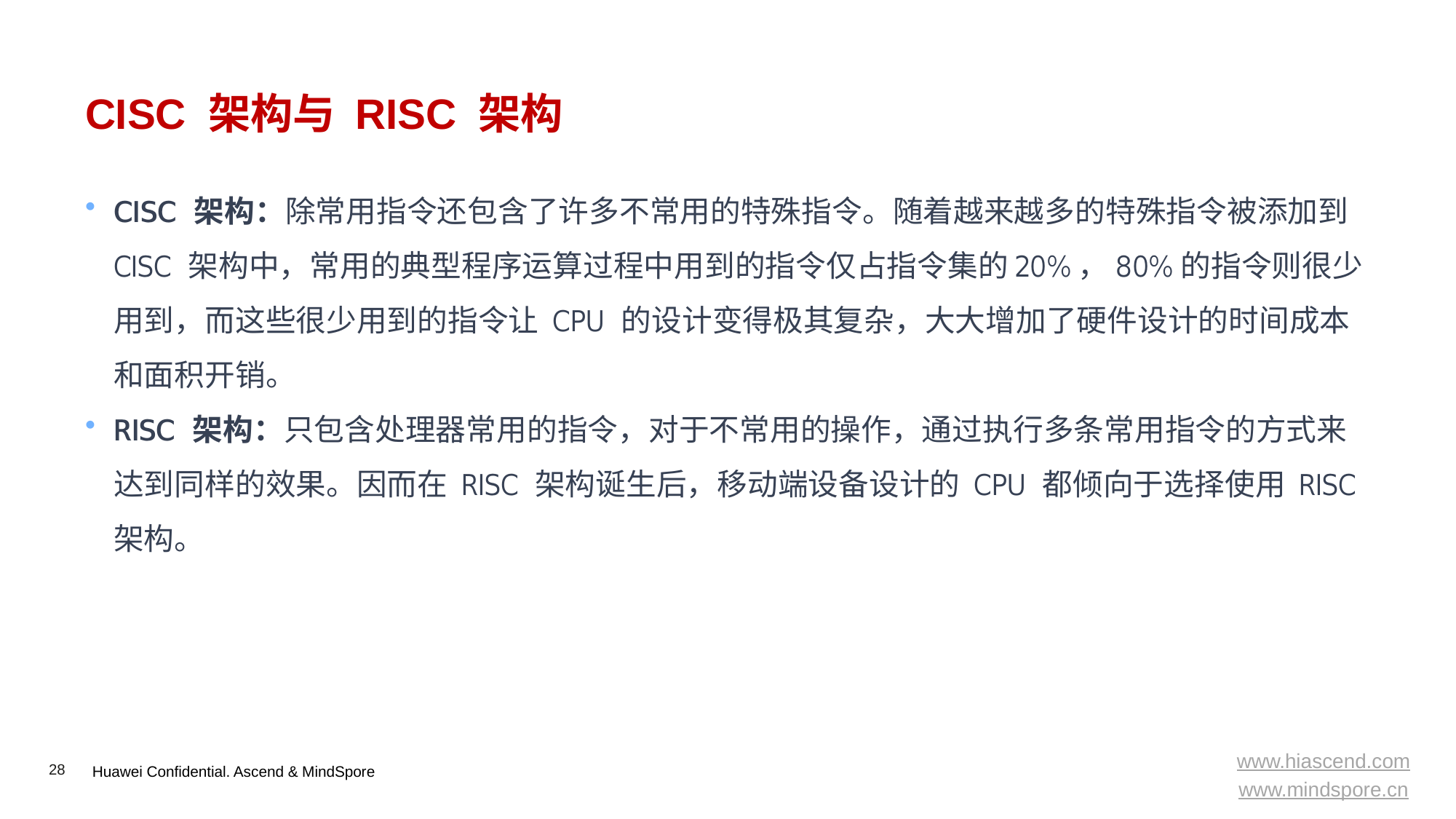

# CISC 架构与 RISC 架构
CISC 架构：除常用指令还包含了许多不常用的特殊指令。随着越来越多的特殊指令被添加到 CISC 架构中，常用的典型程序运算过程中用到的指令仅占指令集的20%，80%的指令则很少用到，而这些很少用到的指令让 CPU 的设计变得极其复杂，大大增加了硬件设计的时间成本和面积开销。
RISC 架构：只包含处理器常用的指令，对于不常用的操作，通过执行多条常用指令的方式来达到同样的效果。因而在 RISC 架构诞生后，移动端设备设计的 CPU 都倾向于选择使用 RISC 架构。